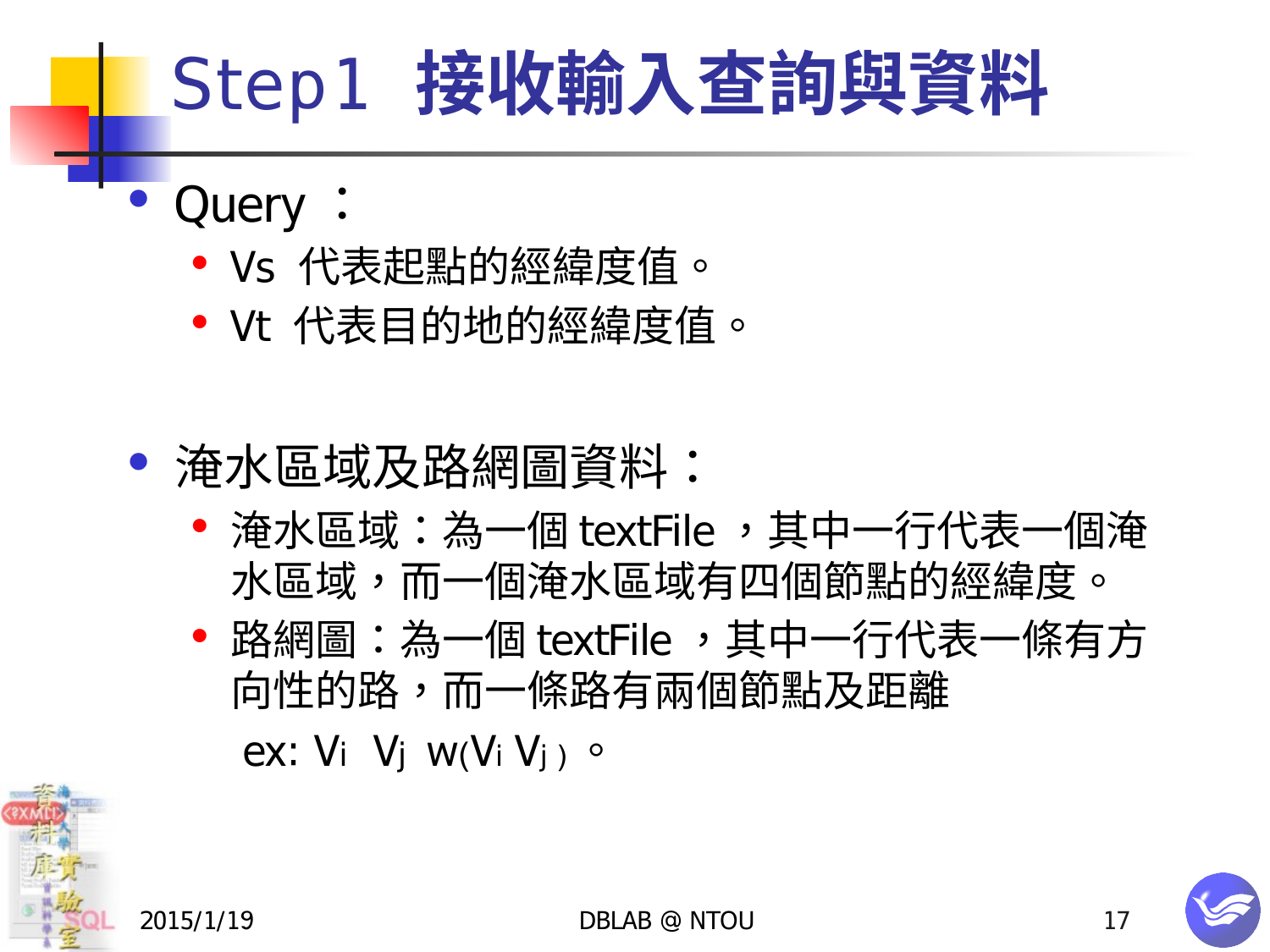

# Step1 接收輸入查詢與資料
Query：
Vs 代表起點的經緯度值。
Vt 代表目的地的經緯度值。

淹水區域及路網圖資料：
淹水區域：為一個textFile，其中一行代表一個淹水區域，而一個淹水區域有四個節點的經緯度。
路網圖：為一個textFile，其中一行代表一條有方向性的路，而一條路有兩個節點及距離
    ex: Vi  Vj  w(Vi Vj )。

2015/1/19
DBLAB @ NTOU
17